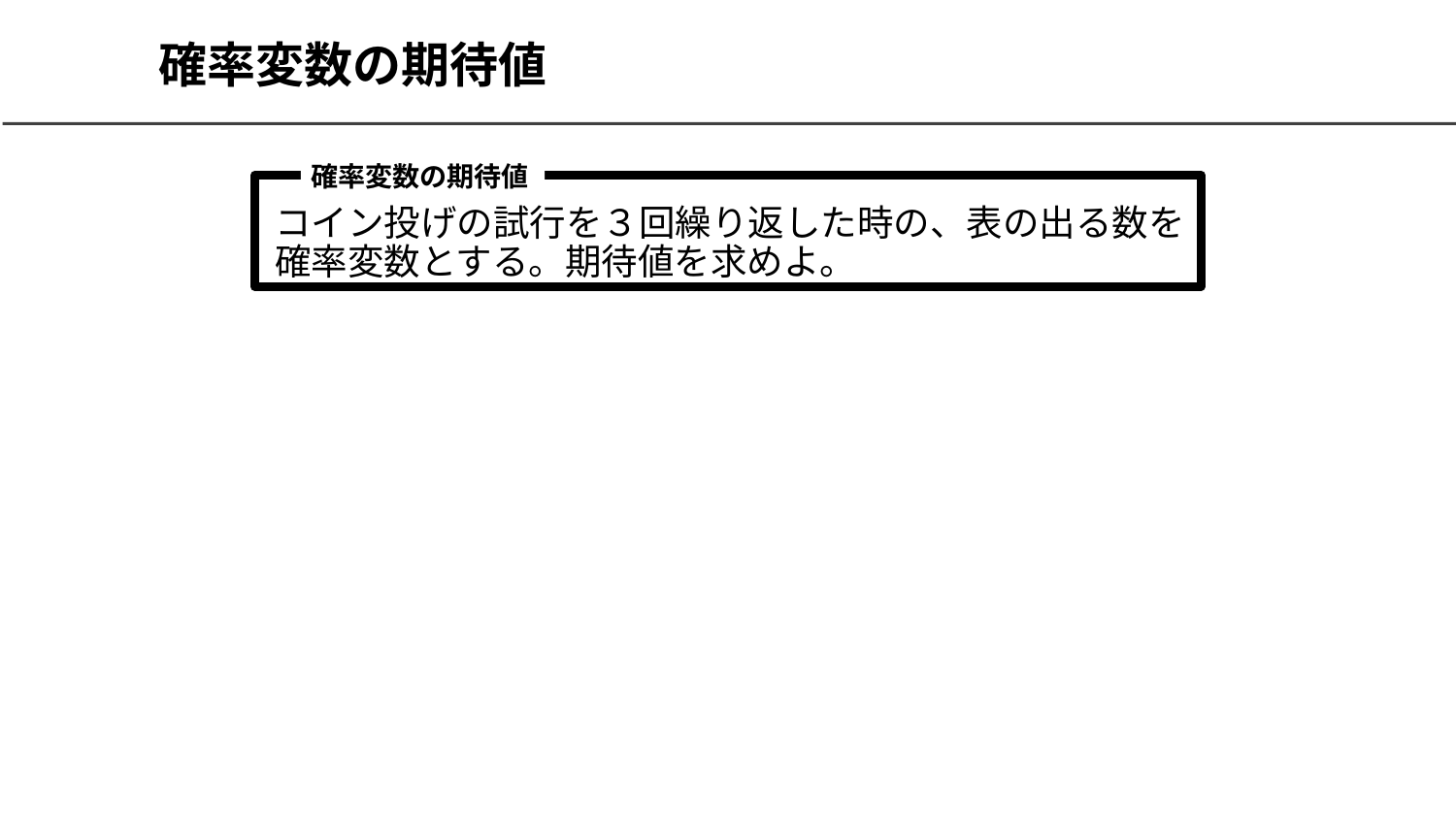

# 確率変数の期待値
確率変数の期待値

コイン投げの試行を３回繰り返した時の、表の出る数を確率変数とする。期待値を求めよ。